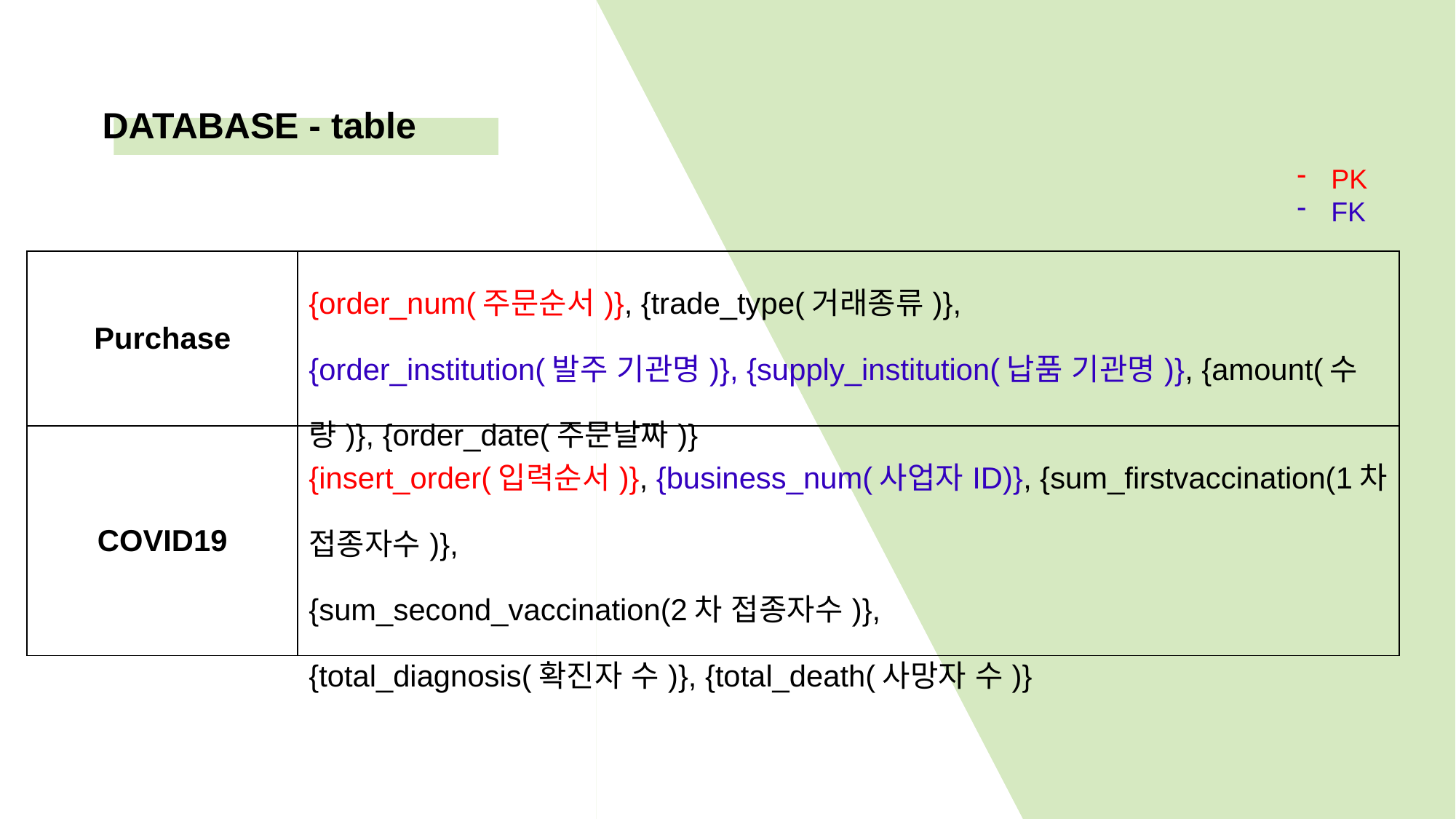

DATABASE - table

PK
FK
| Purchase | {order\_num(주문순서)}, {trade\_type(거래종류)}, {order\_institution(발주 기관명)}, {supply\_institution(납품 기관명)}, {amount(수량)}, {order\_date(주문날짜)} |
| --- | --- |
| COVID19 | {insert\_order(입력순서)}, {business\_num(사업자ID)}, {sum\_firstvaccination(1차 접종자수)}, {sum\_second\_vaccination(2차 접종자수)}, {total\_diagnosis(확진자 수)}, {total\_death(사망자 수)} |
|  |  |
| --- | --- |
|  |  |
|  |  |
|  |  |
|  |  |
|  |  |
|  |  |
|  |  |